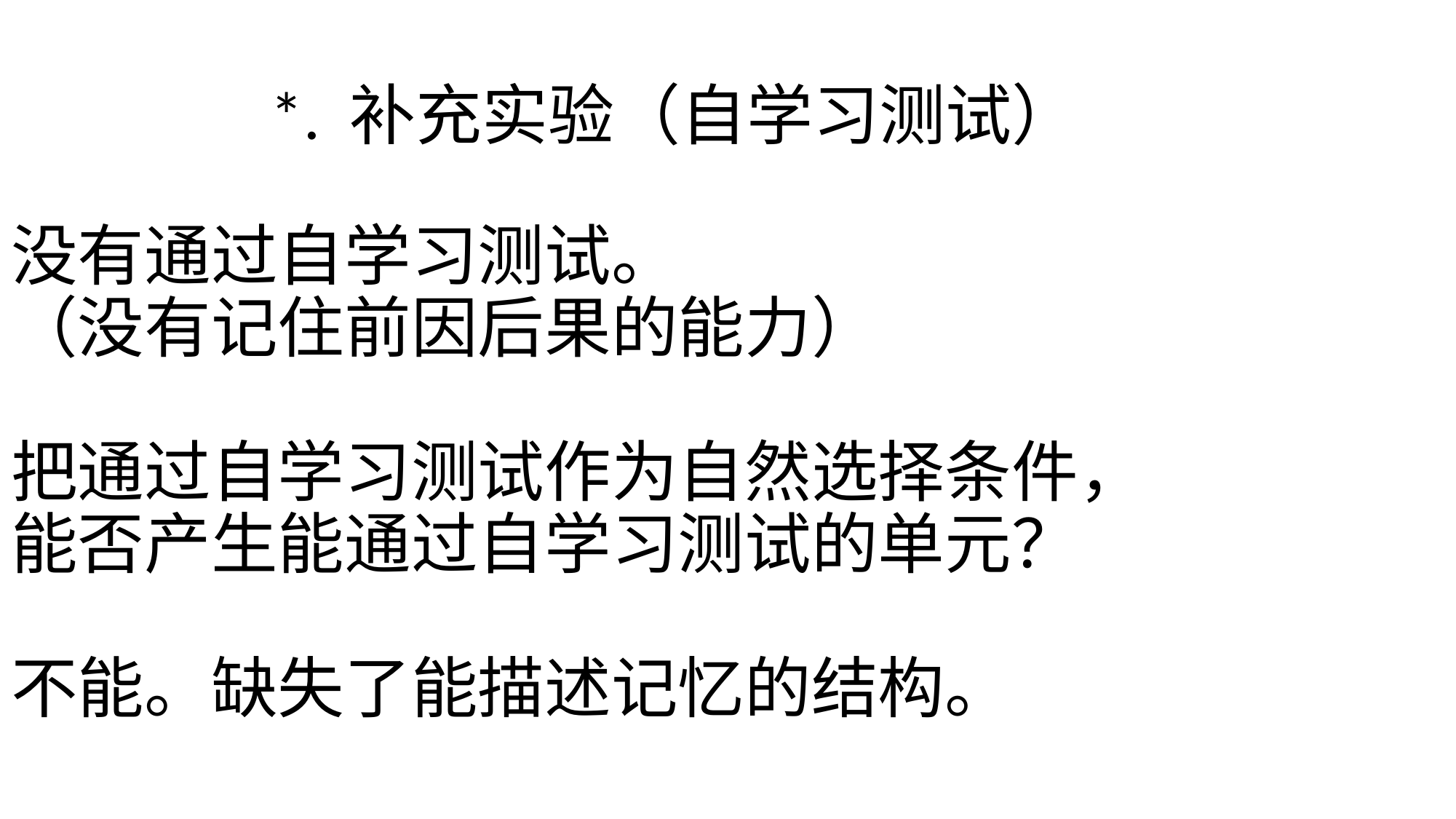

*. 补充实验（自学习测试）
没有通过自学习测试。
（没有记住前因后果的能力）

把通过自学习测试作为自然选择条件，
能否产生能通过自学习测试的单元？

不能。缺失了能描述记忆的结构。